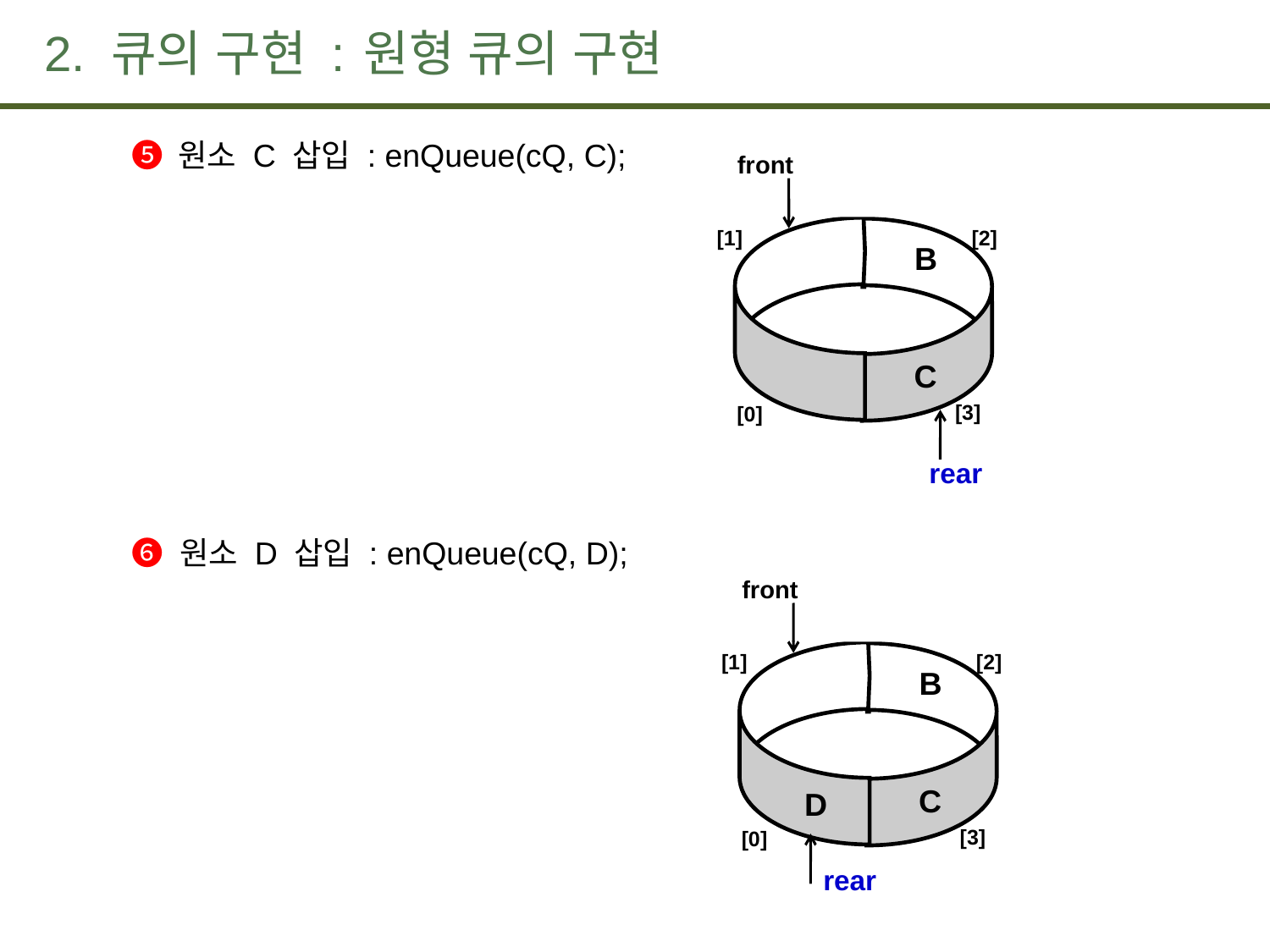

# 2. 큐의 구현 : 원형 큐의 구현
➎ 원소 C 삽입 : enQueue(cQ, C);

➏ 원소 D 삽입 : enQueue(cQ, D);

front

[1]
[2]
B
C
[3]
[0]

rear
front

[1]
[2]
B
C
D
[3]
[0]

rear